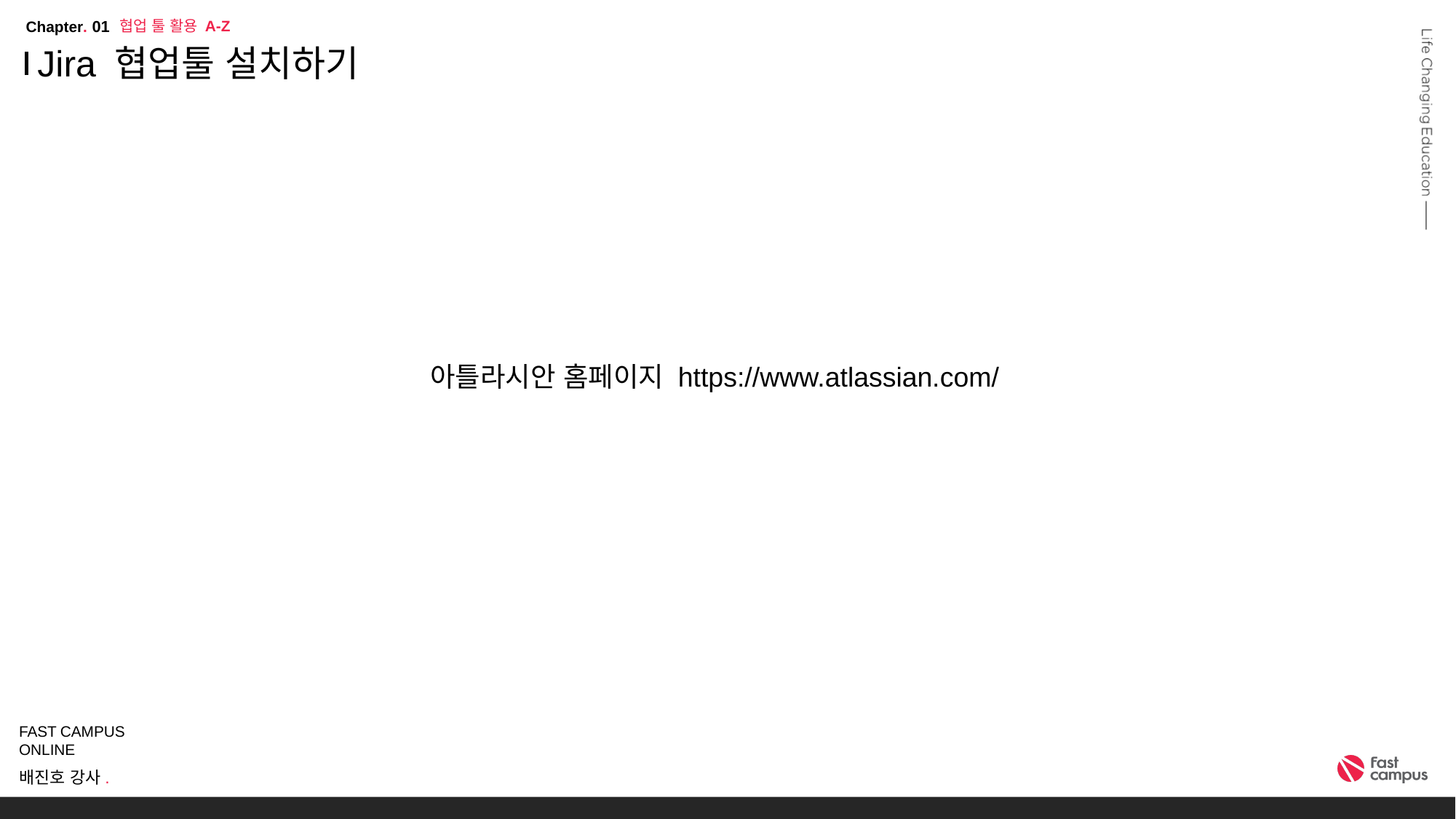

협업 툴 활용 A-Z
01
# Jira 협업툴 설치하기
아틀라시안 홈페이지 https://www.atlassian.com/